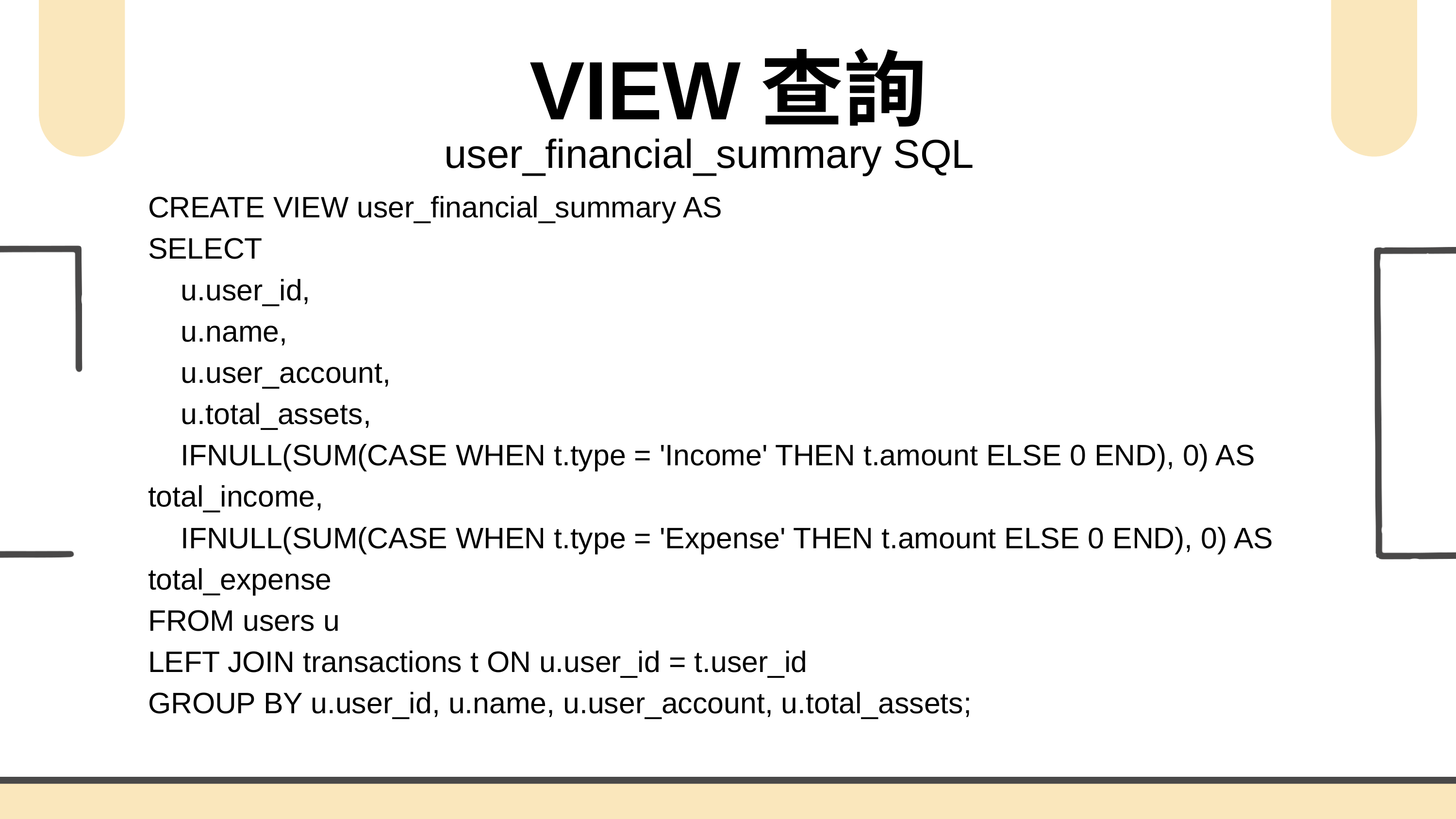

VIEW查詢
user_financial_summary SQL
CREATE VIEW user_financial_summary AS
SELECT
    u.user_id,
    u.name,
    u.user_account,
    u.total_assets,
    IFNULL(SUM(CASE WHEN t.type = 'Income' THEN t.amount ELSE 0 END), 0) AS total_income,
    IFNULL(SUM(CASE WHEN t.type = 'Expense' THEN t.amount ELSE 0 END), 0) AS total_expense
FROM users u
LEFT JOIN transactions t ON u.user_id = t.user_id
GROUP BY u.user_id, u.name, u.user_account, u.total_assets;